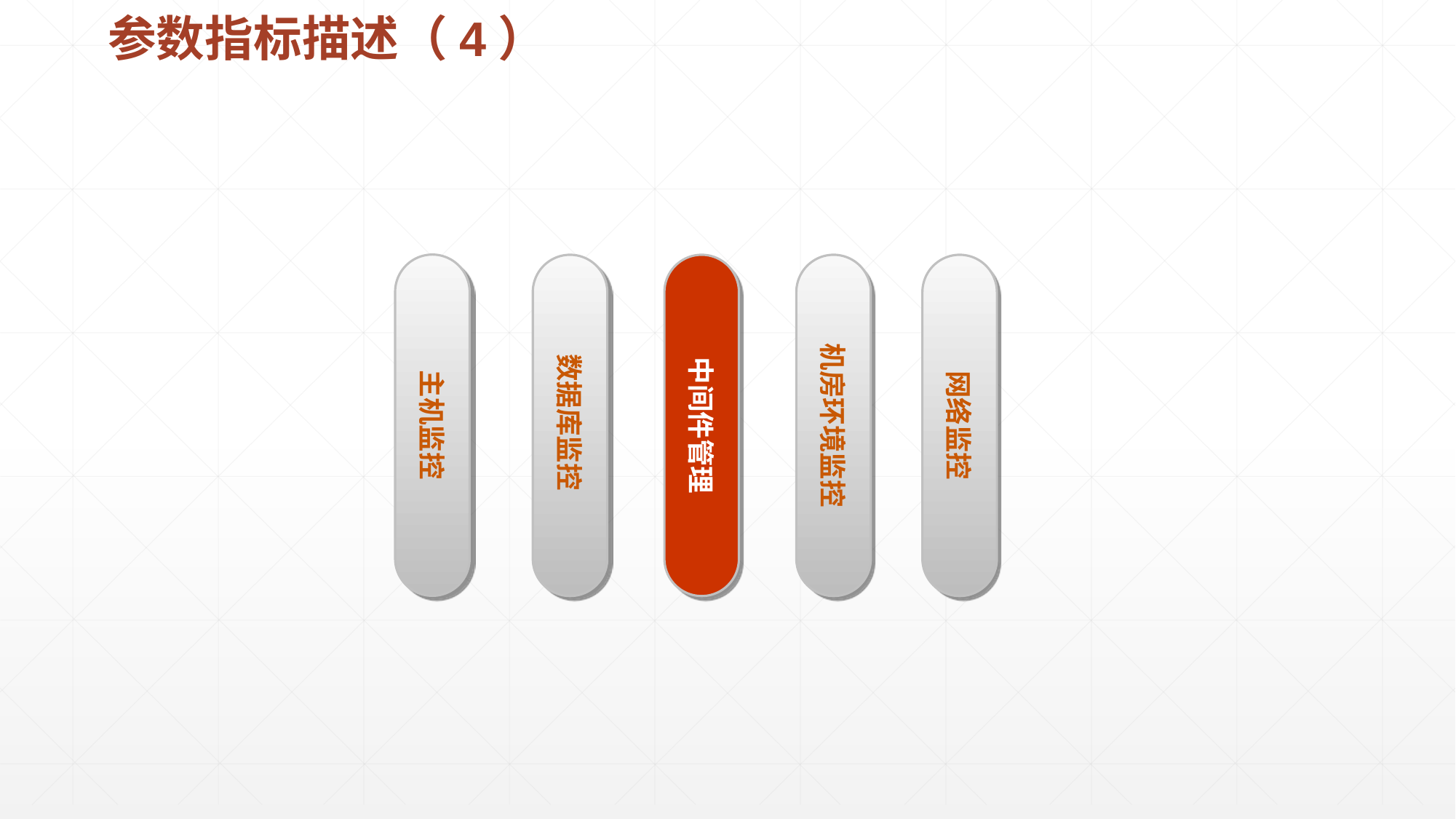

# 参数指标描述（4）
主机监控
数据库监控
中间件管理
机房环境监控
网络监控